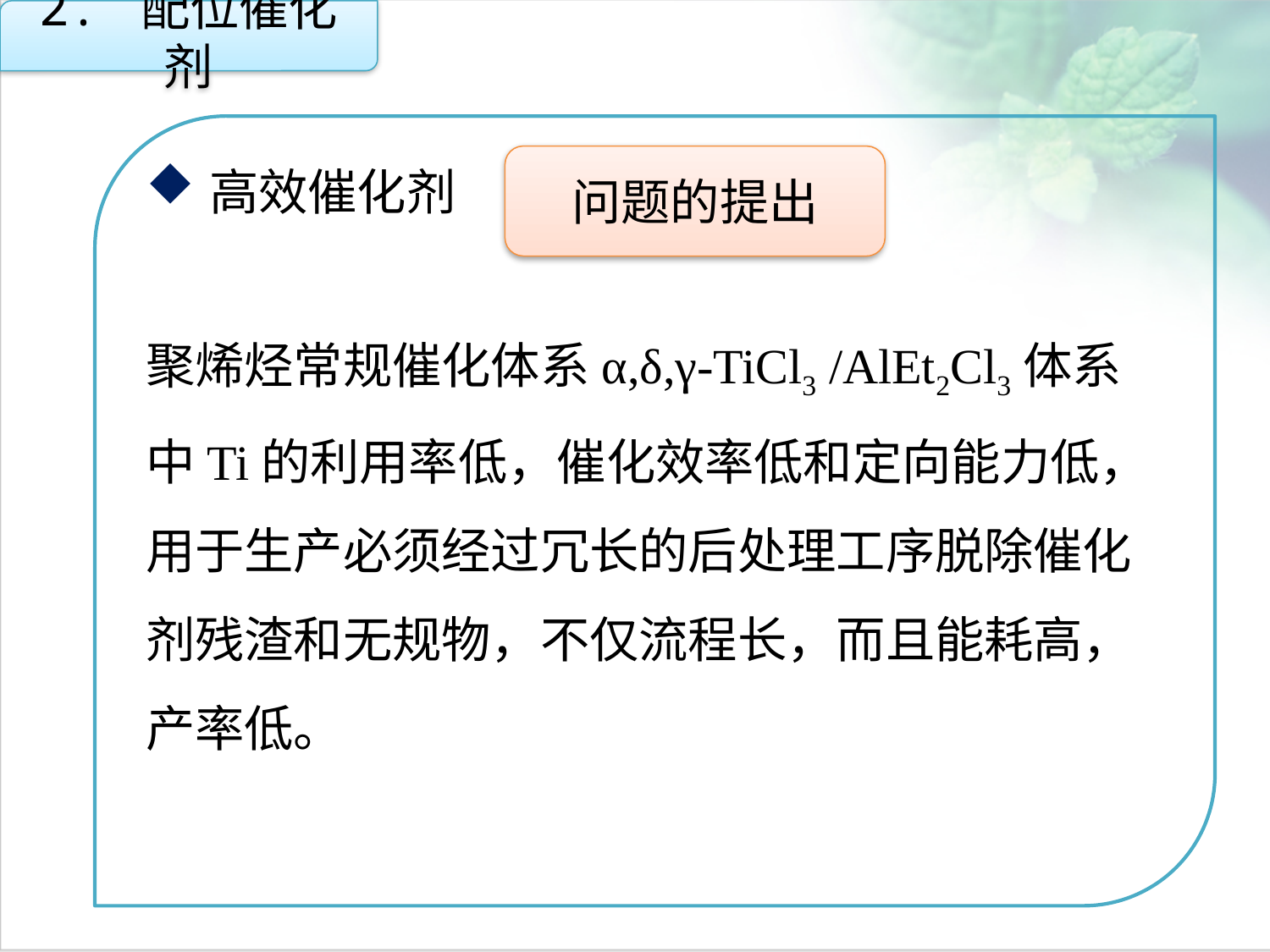

2. 配位催化剂
高效催化剂

聚烯烃常规催化体系α,δ,γ-TiCl3 /AlEt2Cl3体系中Ti的利用率低，催化效率低和定向能力低，用于生产必须经过冗长的后处理工序脱除催化剂残渣和无规物，不仅流程长，而且能耗高，产率低。
问题的提出
点击添加文本
点击添加文本
点击添加文本
点击添加文本